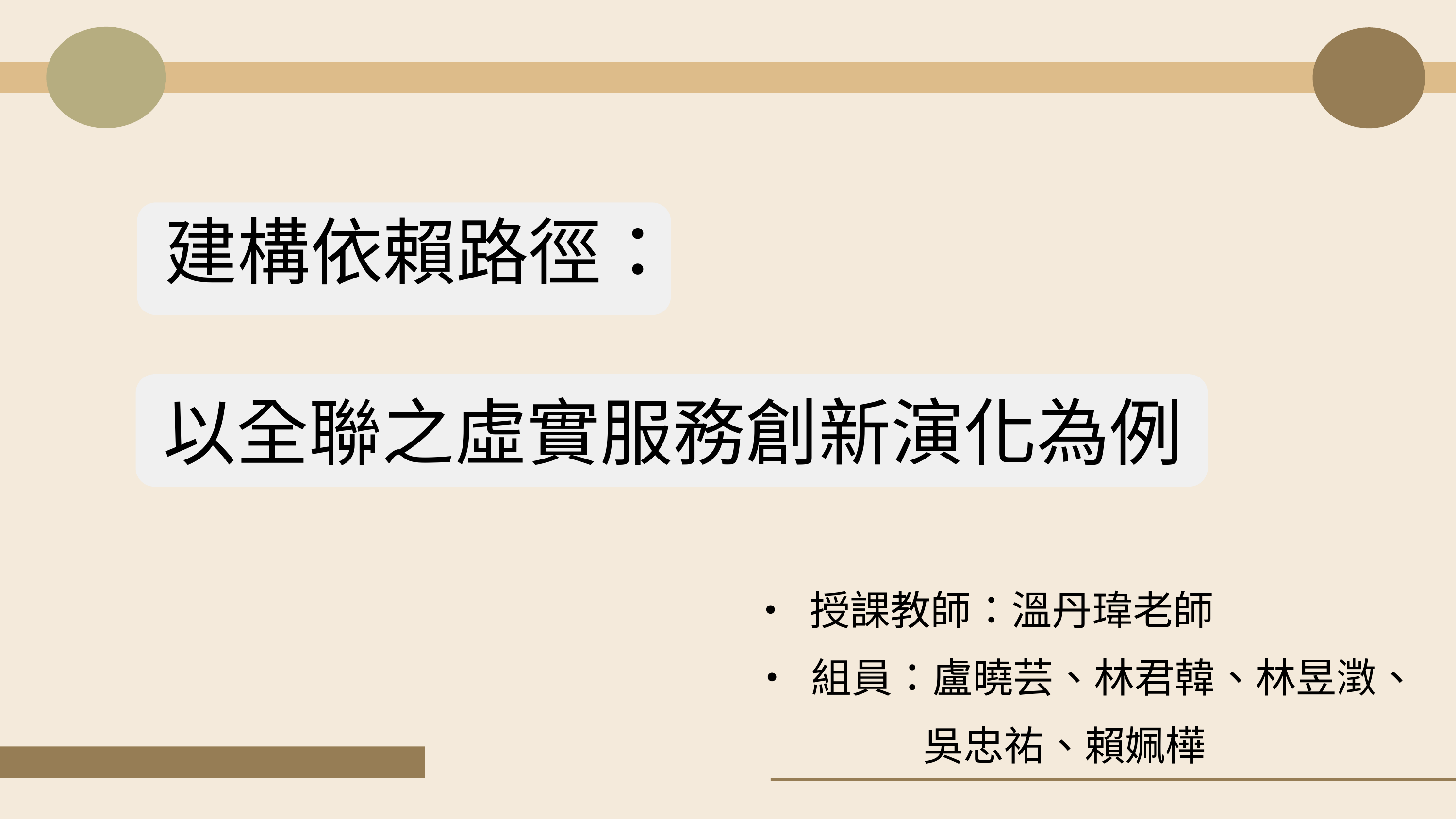

建構依賴路徑：

以全聯之虛實服務創新演化為例
‧ 授課教師：溫丹瑋老師
‧ 組員：盧曉芸、林君韓、林昱澂、
吳忠祐、賴姵樺